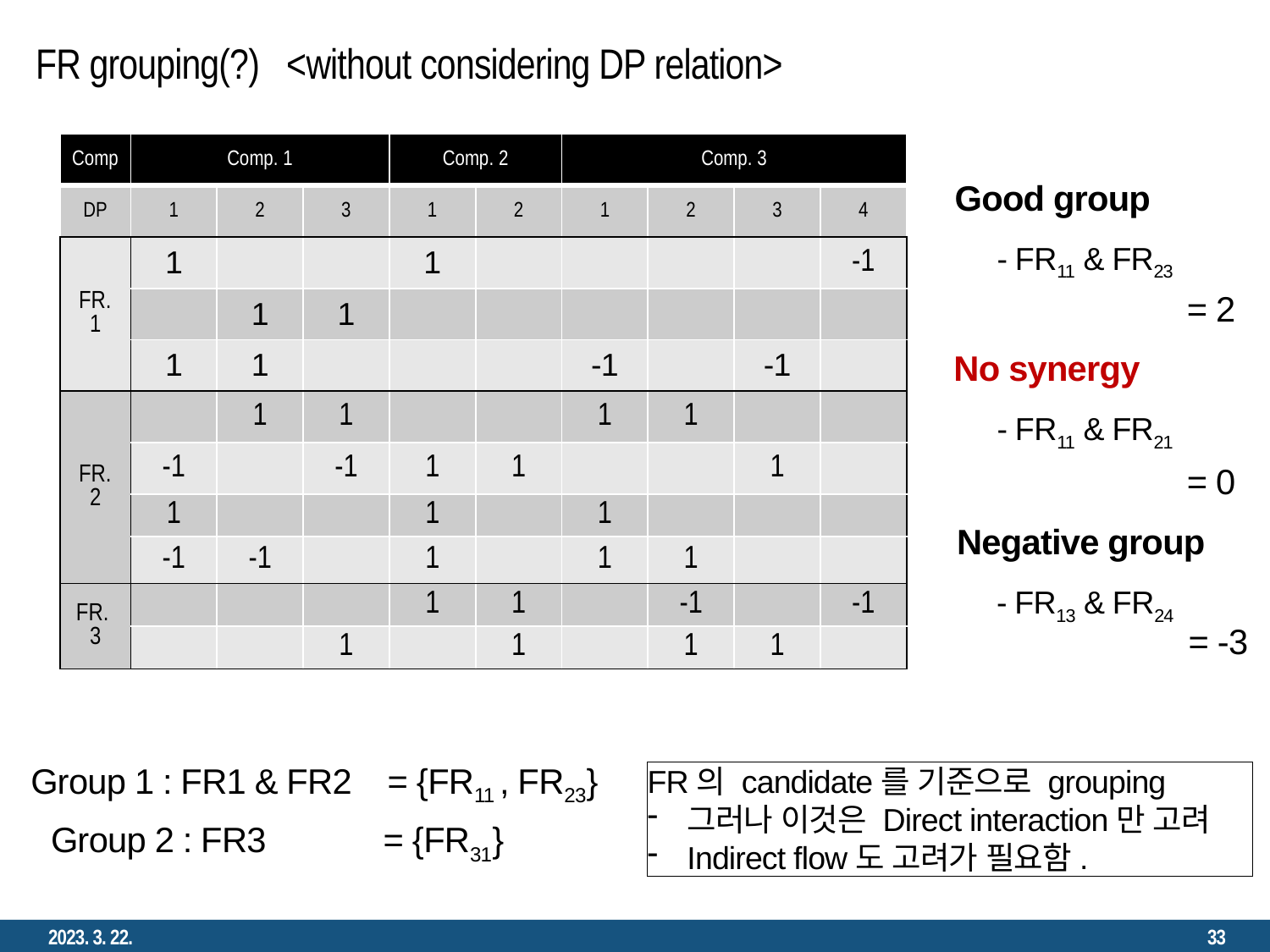

FR grouping(?)   <without considering DP relation>
| Comp | Comp. 1 |  |  | Comp. 2 |  | Comp. 3 |  |  |  |
| --- | --- | --- | --- | --- | --- | --- | --- | --- | --- |
| DP | 1 | 2 | 3 | 1 | 2 | 1 | 2 | 3 | 4 |
| FR. 1 | 1 |  |  | 1 |  |  |  |  | -1 |
|  |  | 1 | 1 |  |  |  |  |  |  |
|  | 1 | 1 |  |  |  | -1 |  | -1 |  |
| FR. 2 |  | 1 | 1 |  |  | 1 | 1 |  |  |
|  | -1 |  | -1 | 1 | 1 |  |  | 1 |  |
|  | 1 |  |  | 1 |  | 1 |  |  |  |
|  | -1 | -1 |  | 1 |  | 1 | 1 |  |  |
| FR. 3 |  |  |  | 1 | 1 |  | -1 |  | -1 |
|  |  |  | 1 |  | 1 |  | 1 | 1 |  |
Good group
- FR11 & FR23
= 2
No synergy
- FR11 & FR21
= 0
Negative group
- FR13 & FR24
= -3
Group 1 : FR1 & FR2    = {FR11 , FR23}
FR의 candidate를 기준으로 grouping
그러나 이것은 Direct interaction만 고려
Indirect flow도 고려가 필요함.
Group 2 : FR3             = {FR31}
2023. 3. 22.
33